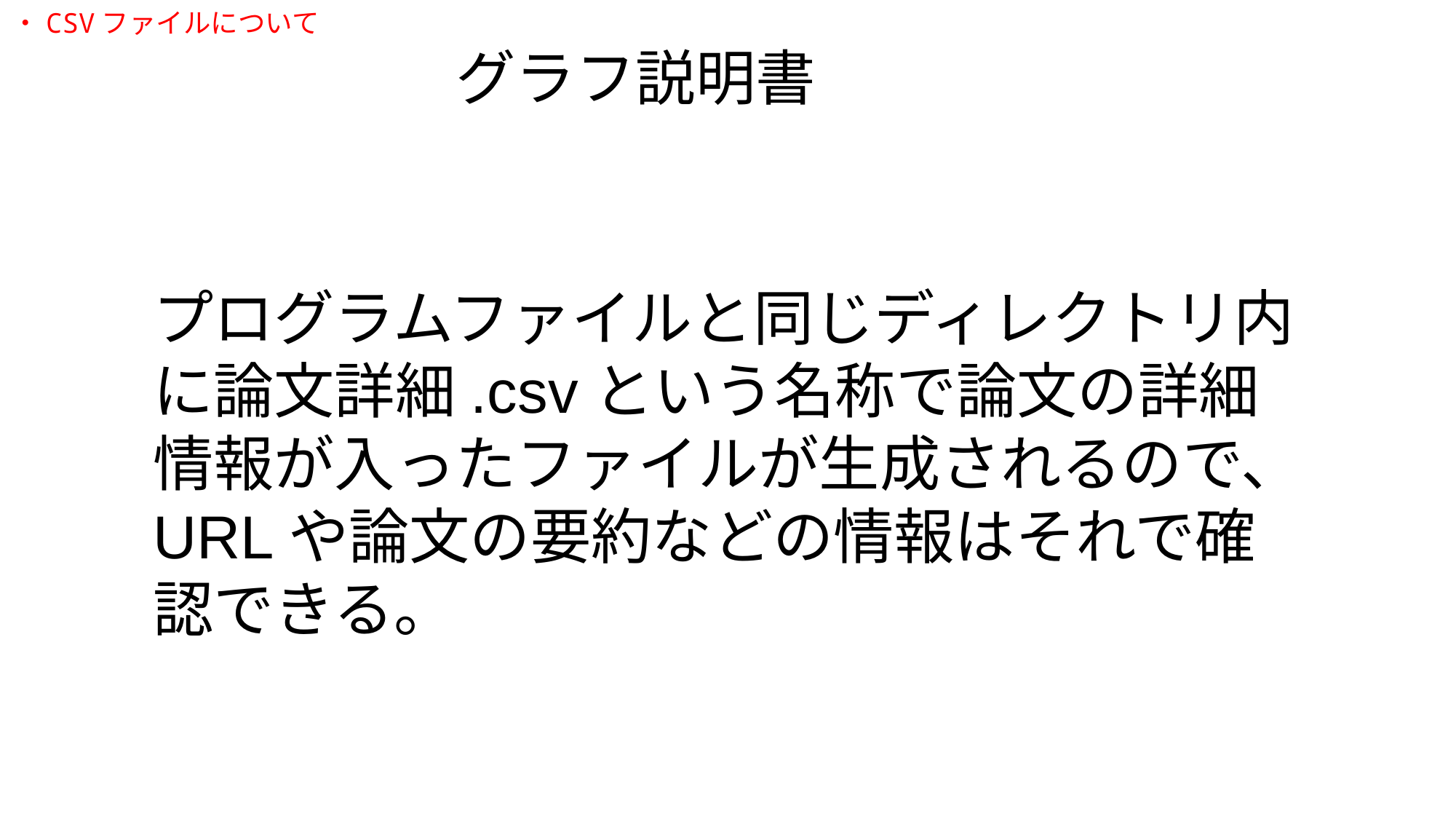

・CSVファイルについて
# グラフ説明書
プログラムファイルと同じディレクトリ内に論文詳細.csvという名称で論文の詳細情報が入ったファイルが生成されるので、URLや論文の要約などの情報はそれで確認できる。